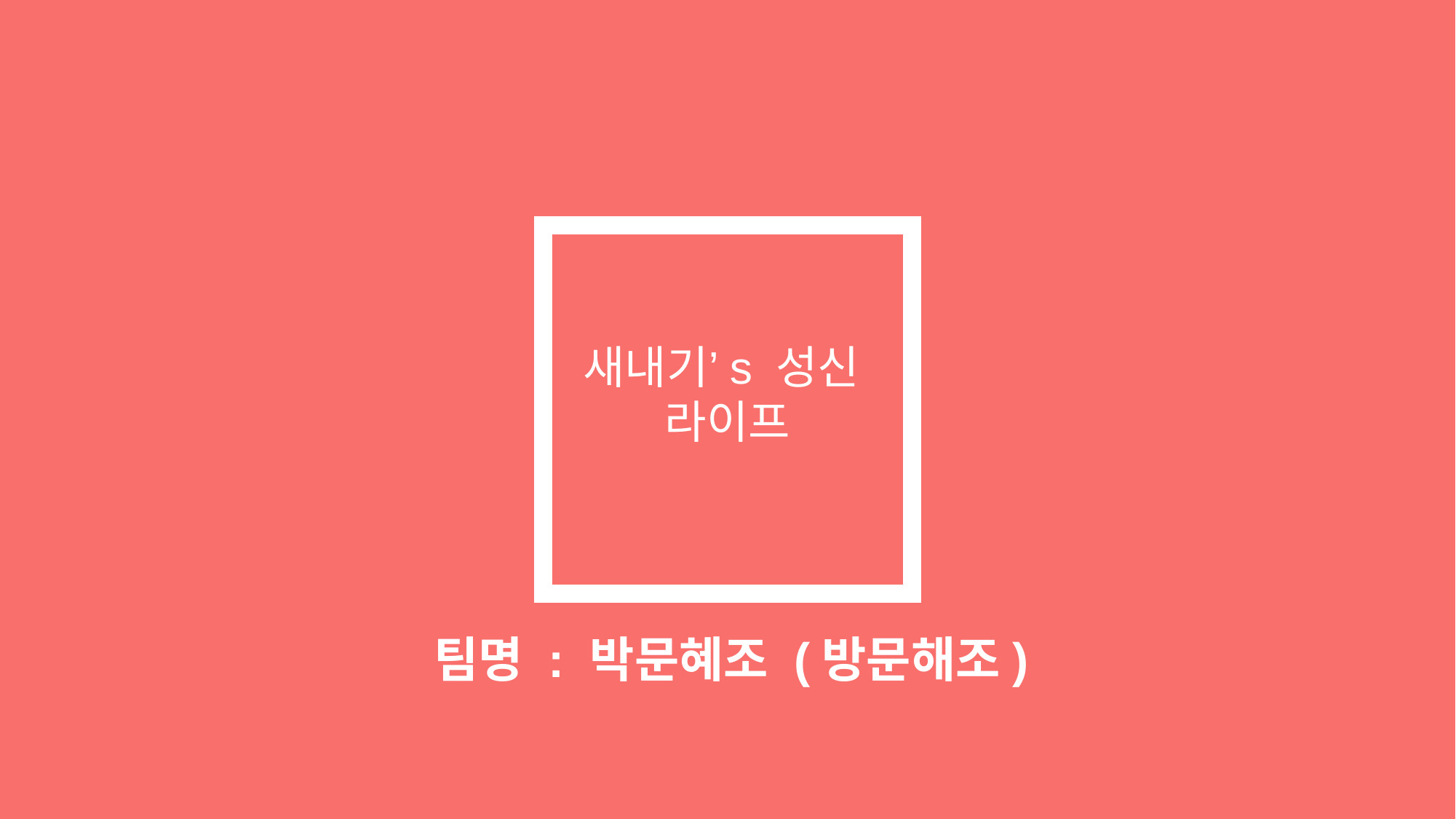

새내기’s 성신
라이프
 팀명 : 박문혜조 (방문해조)